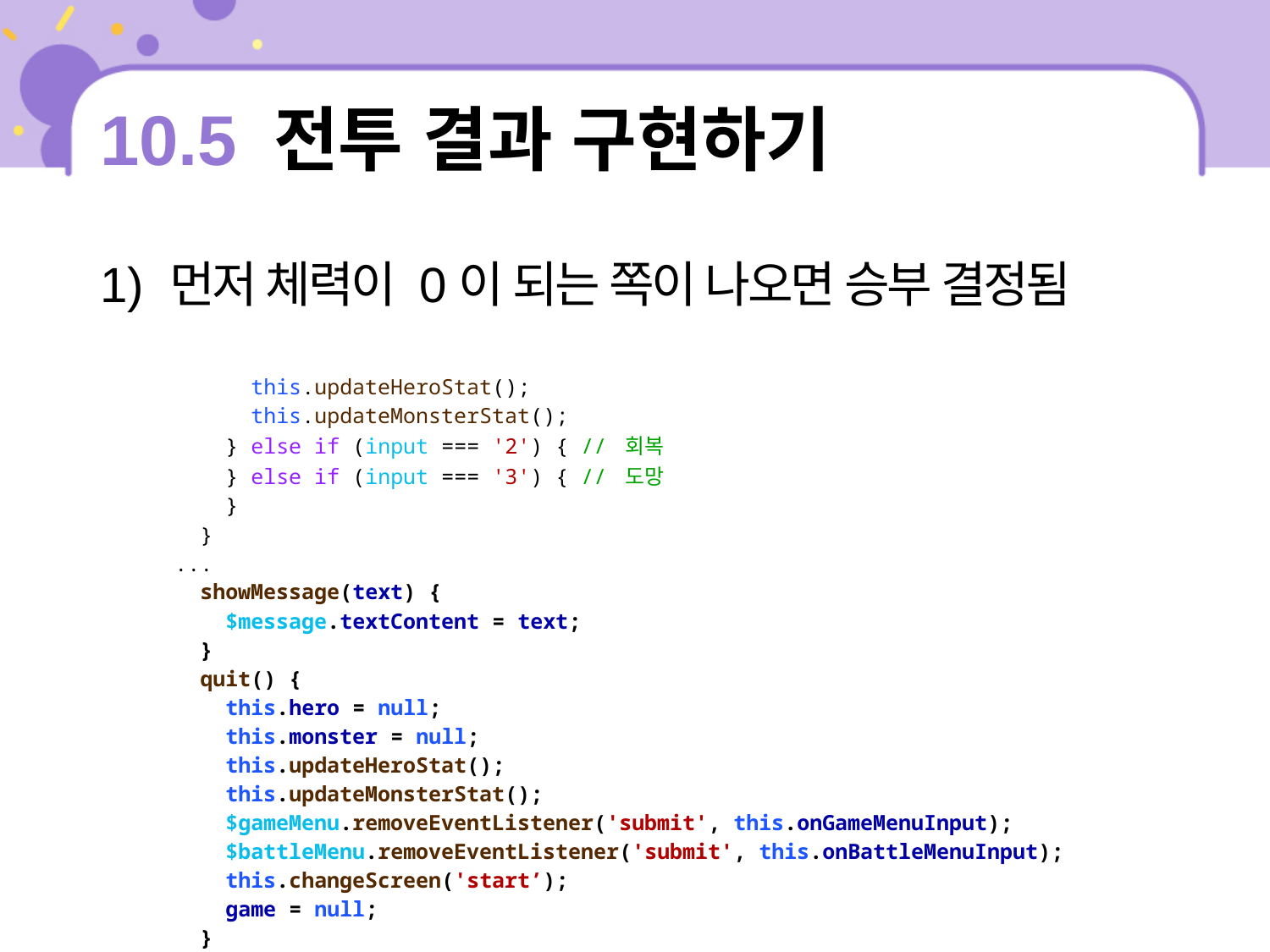

# 10.5 전투 결과 구현하기
1) 먼저 체력이 0이 되는 쪽이 나오면 승부 결정됨

| this.updateHeroStat(); this.updateMonsterStat(); } else if (input === '2') { // 회복 } else if (input === '3') { // 도망 } } ... showMessage(text) { $message.textContent = text; } quit() { this.hero = null; this.monster = null; this.updateHeroStat(); this.updateMonsterStat(); $gameMenu.removeEventListener('submit', this.onGameMenuInput); $battleMenu.removeEventListener('submit', this.onBattleMenuInput); this.changeScreen('start’); game = null; } } |
| --- |